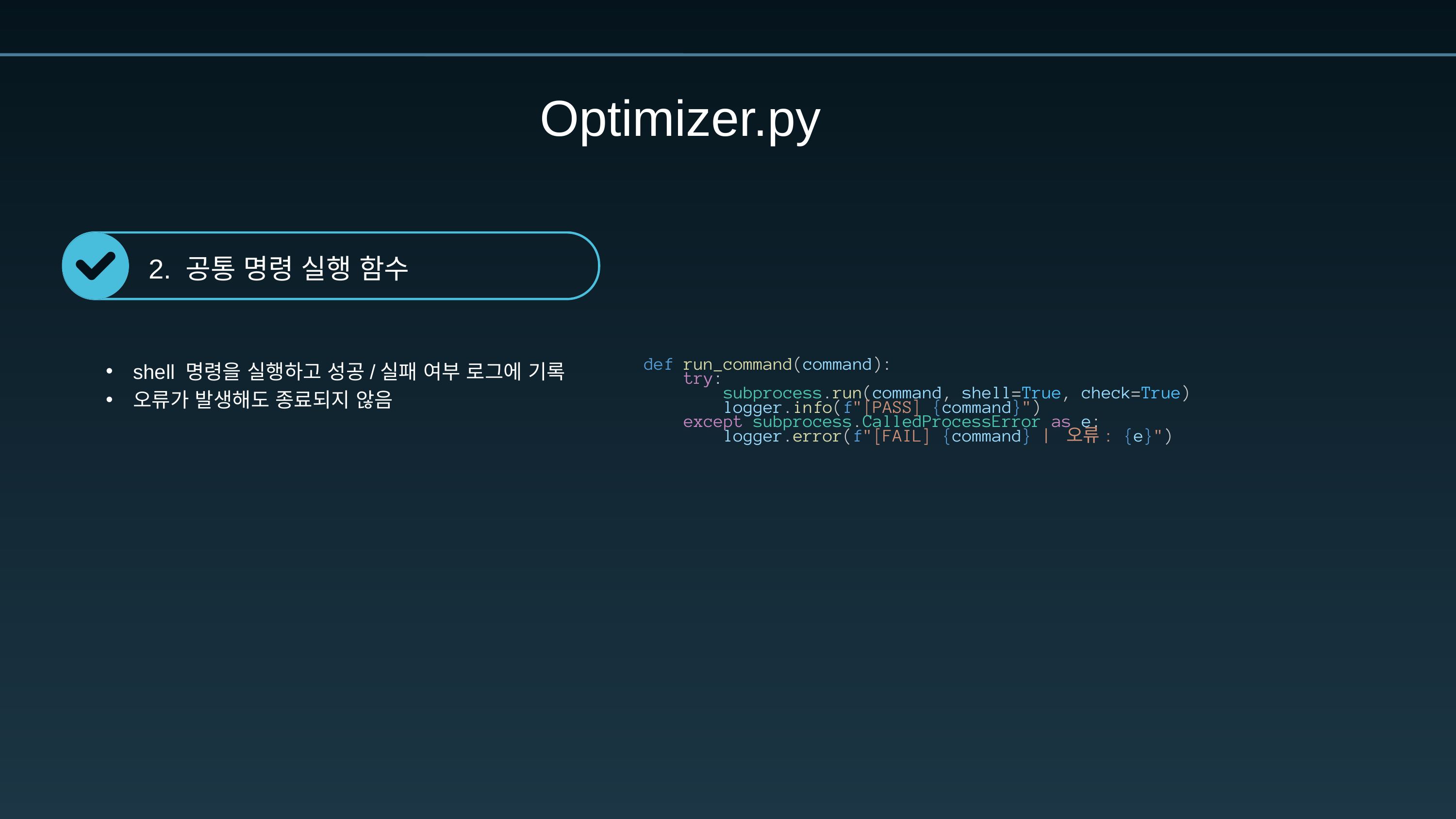

Optimizer.py

2. 공통 명령 실행 함수
shell 명령을 실행하고 성공/실패 여부 로그에 기록
오류가 발생해도 종료되지 않음
def run_command(command):
    try:
        subprocess.run(command, shell=True, check=True)
        logger.info(f"[PASS] {command}")
    except subprocess.CalledProcessError as e:
        logger.error(f"[FAIL] {command} | 오류: {e}")